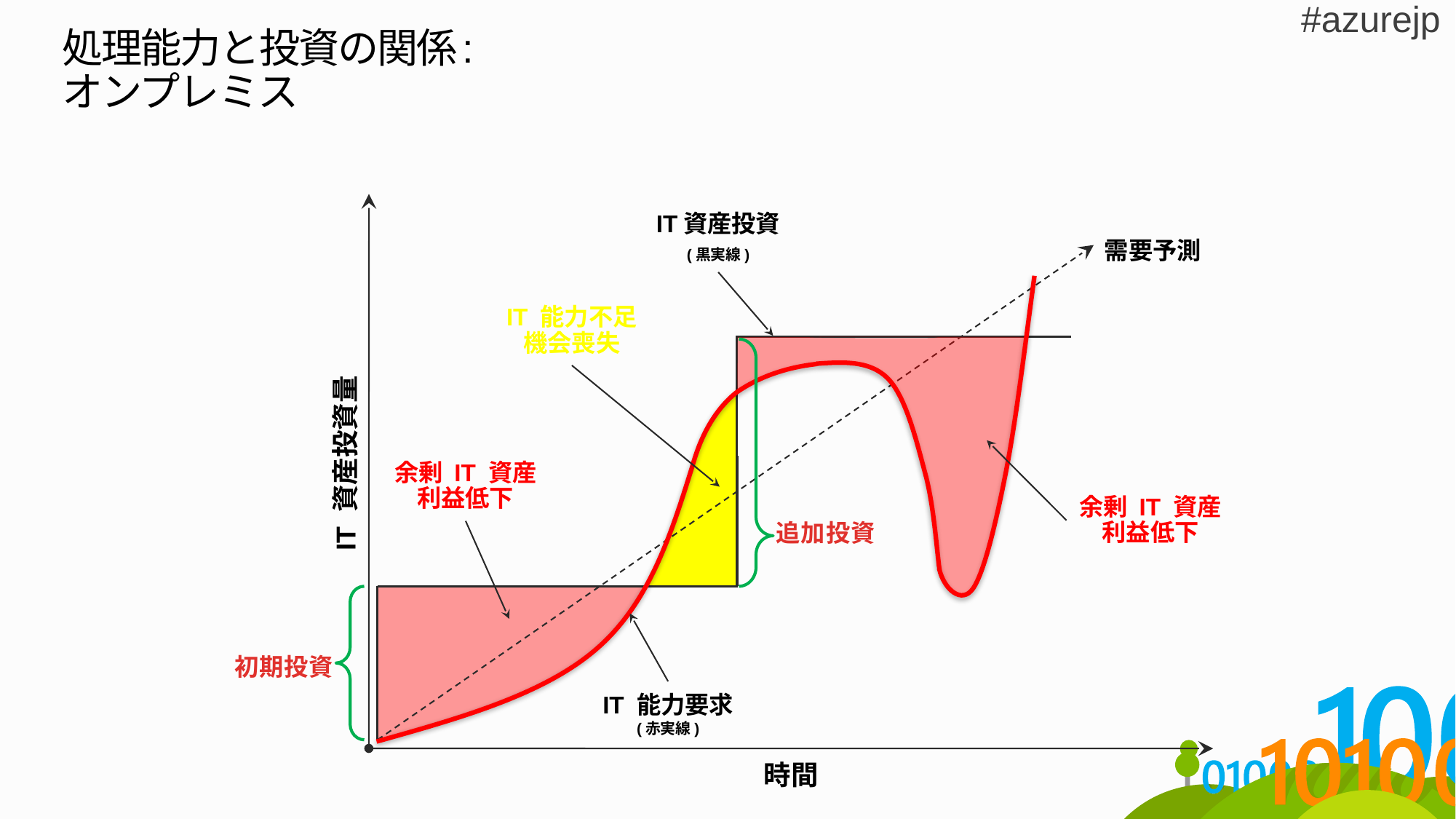

# 処理能力と投資の関係: オンプレミス
IT資産投資
(黒実線)
需要予測

IT 能力不足
機会喪失

IT 資産投資量
余剰 IT 資産
利益低下

余剰 IT 資産
利益低下
追加投資

初期投資
IT 能力要求
(赤実線)
時間